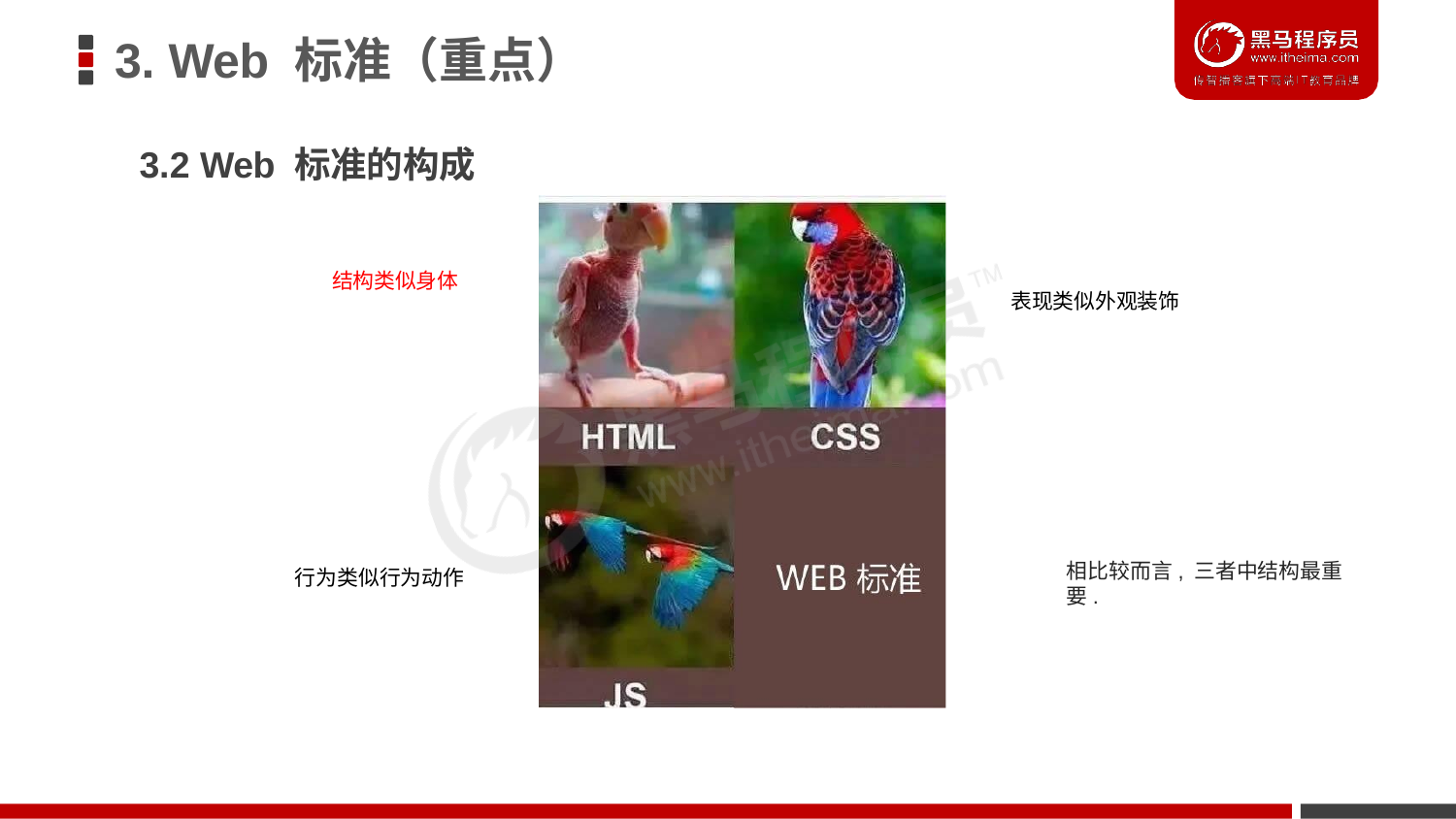

# 3. Web 标准（重点）
3.2 Web 标准的构成

结构类似身体
表现类似外观装饰
相比较而言, 三者中结构最重要.
行为类似行为动作